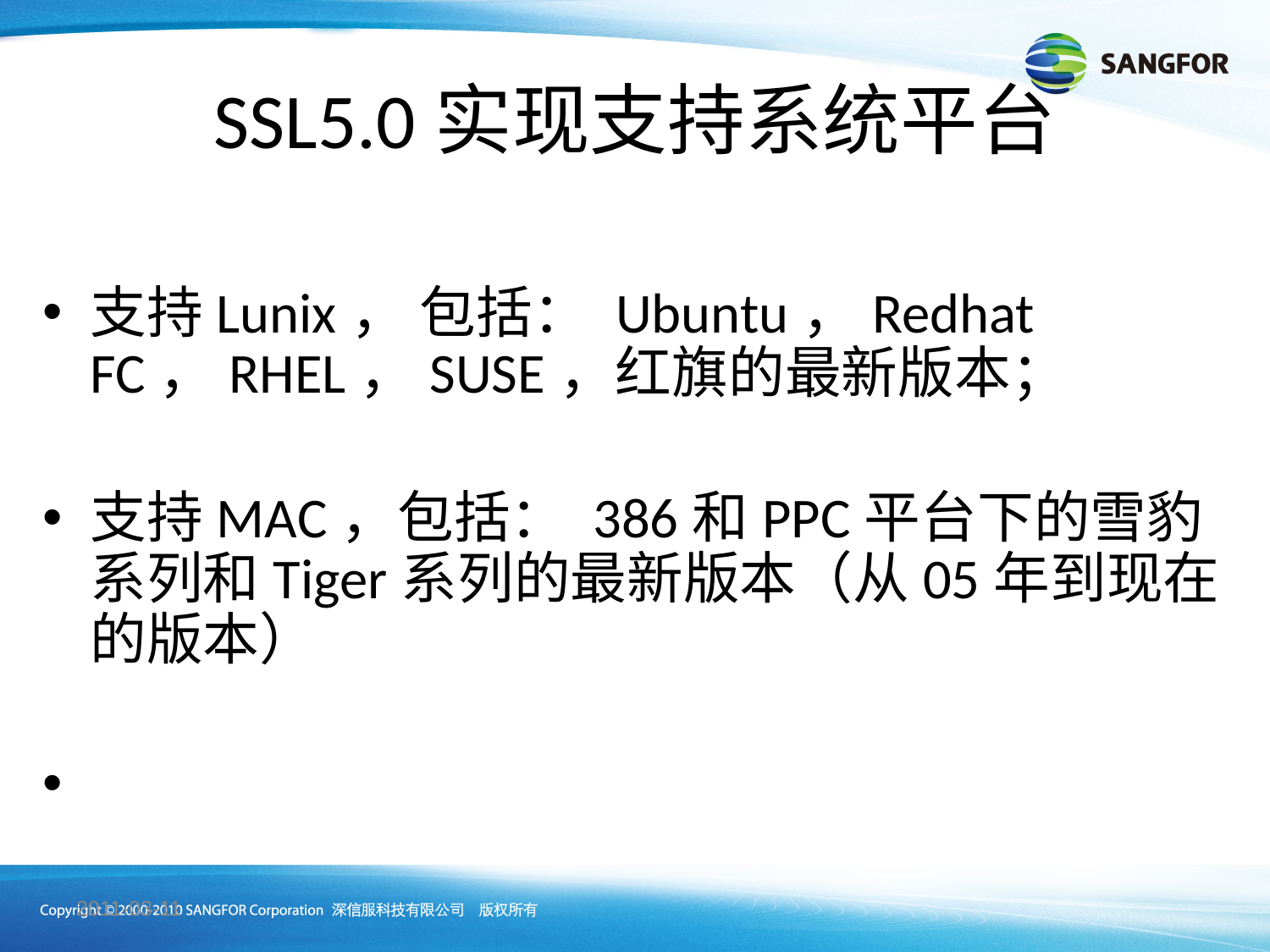

SSL5.0实现支持系统平台
支持Lunix， 包括： Ubuntu，Redhat FC，RHEL，SUSE，红旗的最新版本；

支持MAC，包括： 386和PPC平台下的雪豹系列和Tiger系列的最新版本（从05年到现在的版本）

2011-03-11